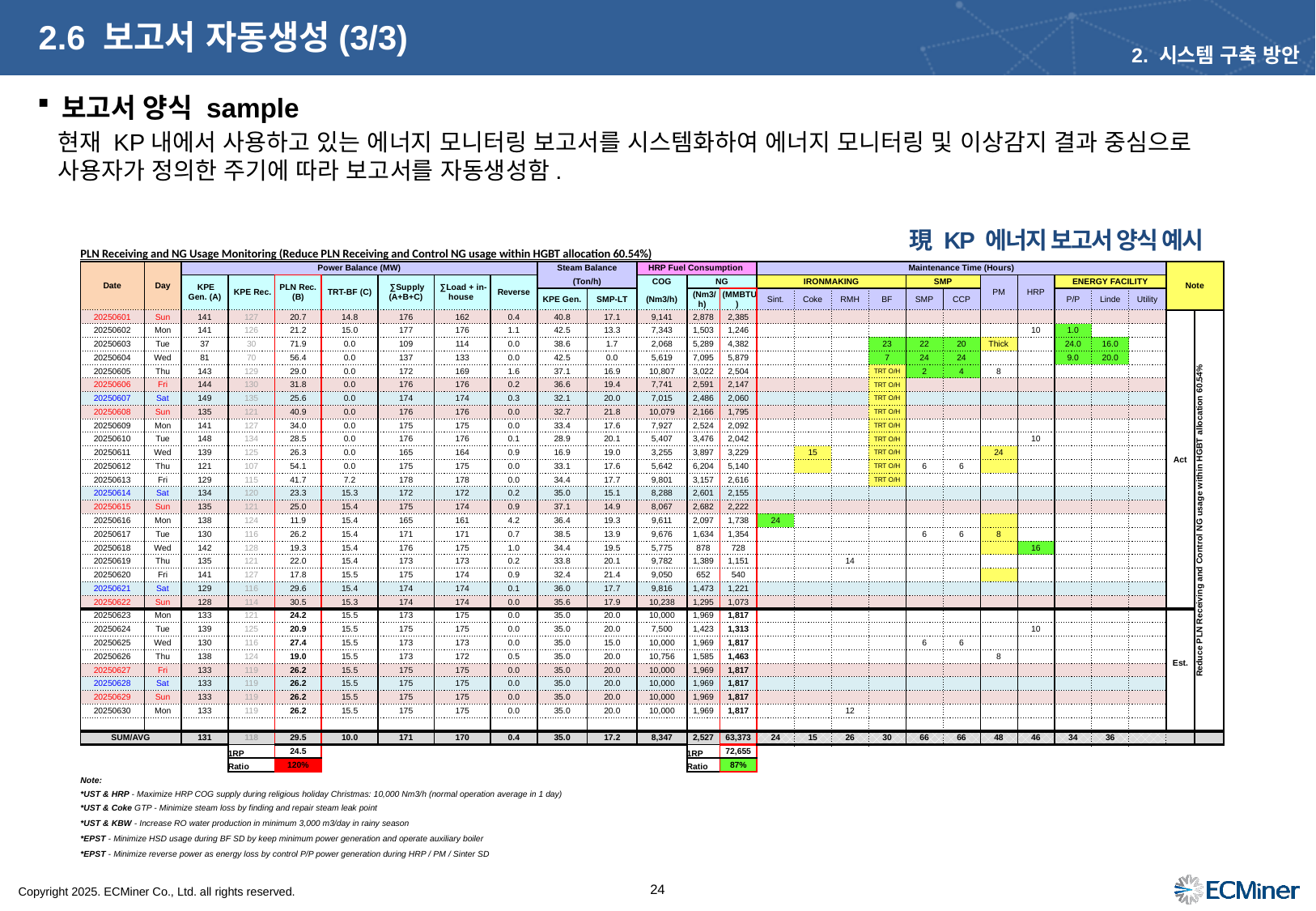

# 2.6 보고서 자동생성(3/3)
2. 시스템 구축 방안
보고서 양식 sample
현재 KP내에서 사용하고 있는 에너지 모니터링 보고서를 시스템화하여 에너지 모니터링 및 이상감지 결과 중심으로 사용자가 정의한 주기에 따라 보고서를 자동생성함.
現 KP 에너지 보고서 양식 예시
| PLN Receiving and NG Usage Monitoring (Reduce PLN Receiving and Control NG usage within HGBT allocation 60.54%) |  |  |  |  |  |  |  |  |  |  |  |  |  |  |  |  |  |  |  |  |  |  |  |  |  |  |  |
| --- | --- | --- | --- | --- | --- | --- | --- | --- | --- | --- | --- | --- | --- | --- | --- | --- | --- | --- | --- | --- | --- | --- | --- | --- | --- | --- | --- |
| Date | Day | Power Balance (MW) |  |  |  |  |  |  | Steam Balance |  | HRP Fuel Consumption |  |  | Maintenance Time (Hours) |  |  |  |  |  |  |  |  |  |  | Note |  |  |
|  |  | KPE Gen. (A) | KPE Rec. | PLN Rec. (B) | TRT-BF (C) | ∑Supply (A+B+C) | ∑Load + in-house | Reverse | (Ton/h) |  | COG | NG |  | IRONMAKING |  |  |  | SMP |  | PM | HRP | ENERGY FACILITY |  |  |  |  |  |
|  |  |  |  |  |  |  |  |  | KPE Gen. | SMP-LT | (Nm3/h) | (Nm3/h) | (MMBTU) | Sint. | Coke | RMH | BF | SMP | CCP |  |  | P/P | Linde | Utility |  |  |  |
| 20250601 | Sun | 141 | 127 | 20.7 | 14.8 | 176 | 162 | 0.4 | 40.8 | 17.1 | 9,141 | 2,878 | 2,385 |  |  |  |  |  |  |  |  |  |  |  | Act | Reduce PLN Receiving and Control NG usage within HGBT allocation 60.54% |  |
| 20250602 | Mon | 141 | 126 | 21.2 | 15.0 | 177 | 176 | 1.1 | 42.5 | 13.3 | 7,343 | 1,503 | 1,246 |  |  |  |  |  |  |  | 10 | 1.0 |  |  |  |  |  |
| 20250603 | Tue | 37 | 30 | 71.9 | 0.0 | 109 | 114 | 0.0 | 38.6 | 1.7 | 2,068 | 5,289 | 4,382 |  |  |  | 23 | 22 | 20 | Thick |  | 24.0 | 16.0 |  |  |  |  |
| 20250604 | Wed | 81 | 70 | 56.4 | 0.0 | 137 | 133 | 0.0 | 42.5 | 0.0 | 5,619 | 7,095 | 5,879 |  |  |  | 7 | 24 | 24 |  |  | 9.0 | 20.0 |  |  |  |  |
| 20250605 | Thu | 143 | 129 | 29.0 | 0.0 | 172 | 169 | 1.6 | 37.1 | 16.9 | 10,807 | 3,022 | 2,504 |  |  |  | TRT O/H | 2 | 4 | 8 |  |  |  |  |  |  |  |
| 20250606 | Fri | 144 | 130 | 31.8 | 0.0 | 176 | 176 | 0.2 | 36.6 | 19.4 | 7,741 | 2,591 | 2,147 |  |  |  | TRT O/H |  |  |  |  |  |  |  |  |  |  |
| 20250607 | Sat | 149 | 135 | 25.6 | 0.0 | 174 | 174 | 0.3 | 32.1 | 20.0 | 7,015 | 2,486 | 2,060 |  |  |  | TRT O/H |  |  |  |  |  |  |  |  |  |  |
| 20250608 | Sun | 135 | 121 | 40.9 | 0.0 | 176 | 176 | 0.0 | 32.7 | 21.8 | 10,079 | 2,166 | 1,795 |  |  |  | TRT O/H |  |  |  |  |  |  |  |  |  |  |
| 20250609 | Mon | 141 | 127 | 34.0 | 0.0 | 175 | 175 | 0.0 | 33.4 | 17.6 | 7,927 | 2,524 | 2,092 |  |  |  | TRT O/H |  |  |  |  |  |  |  |  |  |  |
| 20250610 | Tue | 148 | 134 | 28.5 | 0.0 | 176 | 176 | 0.1 | 28.9 | 20.1 | 5,407 | 3,476 | 2,042 |  |  |  | TRT O/H |  |  |  | 10 |  |  |  |  |  |  |
| 20250611 | Wed | 139 | 125 | 26.3 | 0.0 | 165 | 164 | 0.9 | 16.9 | 19.0 | 3,255 | 3,897 | 3,229 |  | 15 |  | TRT O/H |  |  | 24 |  |  |  |  |  |  |  |
| 20250612 | Thu | 121 | 107 | 54.1 | 0.0 | 175 | 175 | 0.0 | 33.1 | 17.6 | 5,642 | 6,204 | 5,140 |  |  |  | TRT O/H | 6 | 6 |  |  |  |  |  |  |  |  |
| 20250613 | Fri | 129 | 115 | 41.7 | 7.2 | 178 | 178 | 0.0 | 34.4 | 17.7 | 9,801 | 3,157 | 2,616 |  |  |  | TRT O/H |  |  |  |  |  |  |  |  |  |  |
| 20250614 | Sat | 134 | 120 | 23.3 | 15.3 | 172 | 172 | 0.2 | 35.0 | 15.1 | 8,288 | 2,601 | 2,155 |  |  |  |  |  |  |  |  |  |  |  |  |  |  |
| 20250615 | Sun | 135 | 121 | 25.0 | 15.4 | 175 | 174 | 0.9 | 37.1 | 14.9 | 8,067 | 2,682 | 2,222 |  |  |  |  |  |  |  |  |  |  |  |  |  |  |
| 20250616 | Mon | 138 | 124 | 11.9 | 15.4 | 165 | 161 | 4.2 | 36.4 | 19.3 | 9,611 | 2,097 | 1,738 | 24 |  |  |  |  |  |  |  |  |  |  |  |  |  |
| 20250617 | Tue | 130 | 116 | 26.2 | 15.4 | 171 | 171 | 0.7 | 38.5 | 13.9 | 9,676 | 1,634 | 1,354 |  |  |  |  | 6 | 6 | 8 |  |  |  |  |  |  |  |
| 20250618 | Wed | 142 | 128 | 19.3 | 15.4 | 176 | 175 | 1.0 | 34.4 | 19.5 | 5,775 | 878 | 728 |  |  |  |  |  |  |  | 16 |  |  |  |  |  |  |
| 20250619 | Thu | 135 | 121 | 22.0 | 15.4 | 173 | 173 | 0.2 | 33.8 | 20.1 | 9,782 | 1,389 | 1,151 |  |  | 14 |  |  |  |  |  |  |  |  |  |  |  |
| 20250620 | Fri | 141 | 127 | 17.8 | 15.5 | 175 | 174 | 0.9 | 32.4 | 21.4 | 9,050 | 652 | 540 |  |  |  |  |  |  |  |  |  |  |  |  |  |  |
| 20250621 | Sat | 129 | 116 | 29.6 | 15.4 | 174 | 174 | 0.1 | 36.0 | 17.7 | 9,816 | 1,473 | 1,221 |  |  |  |  |  |  |  |  |  |  |  |  |  |  |
| 20250622 | Sun | 128 | 114 | 30.5 | 15.3 | 174 | 174 | 0.0 | 35.6 | 17.9 | 10,238 | 1,295 | 1,073 |  |  |  |  |  |  |  |  |  |  |  |  |  |  |
| 20250623 | Mon | 133 | 121 | 24.2 | 15.5 | 173 | 175 | 0.0 | 35.0 | 20.0 | 10,000 | 1,969 | 1,817 |  |  |  |  |  |  |  |  |  |  |  | Est. |  |  |
| 20250624 | Tue | 139 | 125 | 20.9 | 15.5 | 175 | 175 | 0.0 | 35.0 | 20.0 | 7,500 | 1,423 | 1,313 |  |  |  |  |  |  |  | 10 |  |  |  |  |  |  |
| 20250625 | Wed | 130 | 116 | 27.4 | 15.5 | 173 | 173 | 0.0 | 35.0 | 15.0 | 10,000 | 1,969 | 1,817 |  |  |  |  | 6 | 6 |  |  |  |  |  |  |  |  |
| 20250626 | Thu | 138 | 124 | 19.0 | 15.5 | 173 | 172 | 0.5 | 35.0 | 20.0 | 10,756 | 1,585 | 1,463 |  |  |  |  |  |  | 8 |  |  |  |  |  |  |  |
| 20250627 | Fri | 133 | 119 | 26.2 | 15.5 | 175 | 175 | 0.0 | 35.0 | 20.0 | 10,000 | 1,969 | 1,817 |  |  |  |  |  |  |  |  |  |  |  |  |  |  |
| 20250628 | Sat | 133 | 119 | 26.2 | 15.5 | 175 | 175 | 0.0 | 35.0 | 20.0 | 10,000 | 1,969 | 1,817 |  |  |  |  |  |  |  |  |  |  |  |  |  |  |
| 20250629 | Sun | 133 | 119 | 26.2 | 15.5 | 175 | 175 | 0.0 | 35.0 | 20.0 | 10,000 | 1,969 | 1,817 |  |  |  |  |  |  |  |  |  |  |  |  |  |  |
| 20250630 | Mon | 133 | 119 | 26.2 | 15.5 | 175 | 175 | 0.0 | 35.0 | 20.0 | 10,000 | 1,969 | 1,817 |  |  | 12 |  |  |  |  |  |  |  |  |  |  |  |
|  |  |  |  |  |  |  |  |  |  |  |  |  |  |  |  |  |  |  |  |  |  |  |  |  |  |  |  |
| SUM/AVG |  | 131 | 118 | 29.5 | 10.0 | 171 | 170 | 0.4 | 35.0 | 17.2 | 8,347 | 2,527 | 63,373 | 24 | 15 | 26 | 30 | 66 | 66 | 48 | 46 | 34 | 36 |  |  |  |  |
|  |  |  | 1RP | 24.5 |  |  |  |  |  |  |  | 1RP | 72,655 |  |  |  |  |  |  |  |  |  |  |  |  |  |  |
|  |  |  | Ratio | 120% |  |  |  |  |  |  |  | Ratio | 87% |  |  |  |  |  |  |  |  |  |  |  |  |  |  |
| Note: |  |  |  |  |  |  |  |  |  |  |  |  |  |  |  |  |  |  |  |  |  |  |  |  |  |  |  |
| \*UST & HRP - Maximize HRP COG supply during religious holiday Christmas: 10,000 Nm3/h (normal operation average in 1 day) |  |  |  |  |  |  |  |  |  |  |  |  |  |  |  |  |  |  |  |  |  |  |  |  |  |  |  |
| \*UST & Coke GTP - Minimize steam loss by finding and repair steam leak point |  |  |  |  |  |  |  |  |  |  |  |  |  |  |  |  |  |  |  |  |  |  |  |  |  |  |  |
| \*UST & KBW - Increase RO water production in minimum 3,000 m3/day in rainy season |  |  |  |  |  |  |  |  |  |  |  |  |  |  |  |  |  |  |  |  |  |  |  |  |  |  |  |
| \*EPST - Minimize HSD usage during BF SD by keep minimum power generation and operate auxiliary boiler |  |  |  |  |  |  |  |  |  |  |  |  |  |  |  |  |  |  |  |  |  |  |  |  |  |  |  |
| \*EPST - Minimize reverse power as energy loss by control P/P power generation during HRP / PM / Sinter SD |  |  |  |  |  |  |  |  |  |  |  |  |  |  |  |  |  |  |  |  |  |  |  |  |  |  |  |